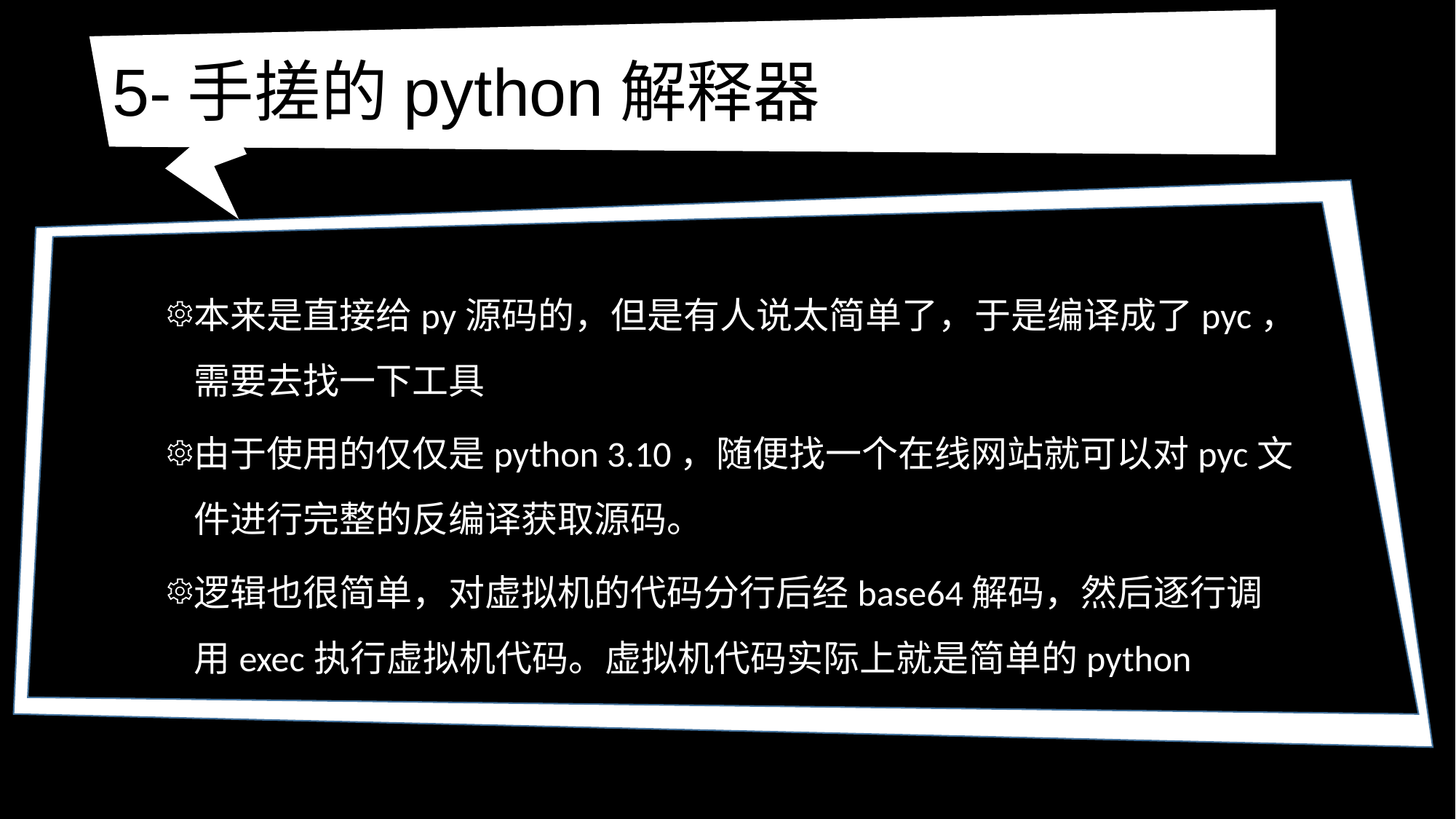

# 5-手搓的python解释器
本来是直接给py源码的，但是有人说太简单了，于是编译成了pyc，需要去找一下工具
由于使用的仅仅是python 3.10，随便找一个在线网站就可以对pyc文件进行完整的反编译获取源码。
逻辑也很简单，对虚拟机的代码分行后经base64解码，然后逐行调用exec执行虚拟机代码。虚拟机代码实际上就是简单的python